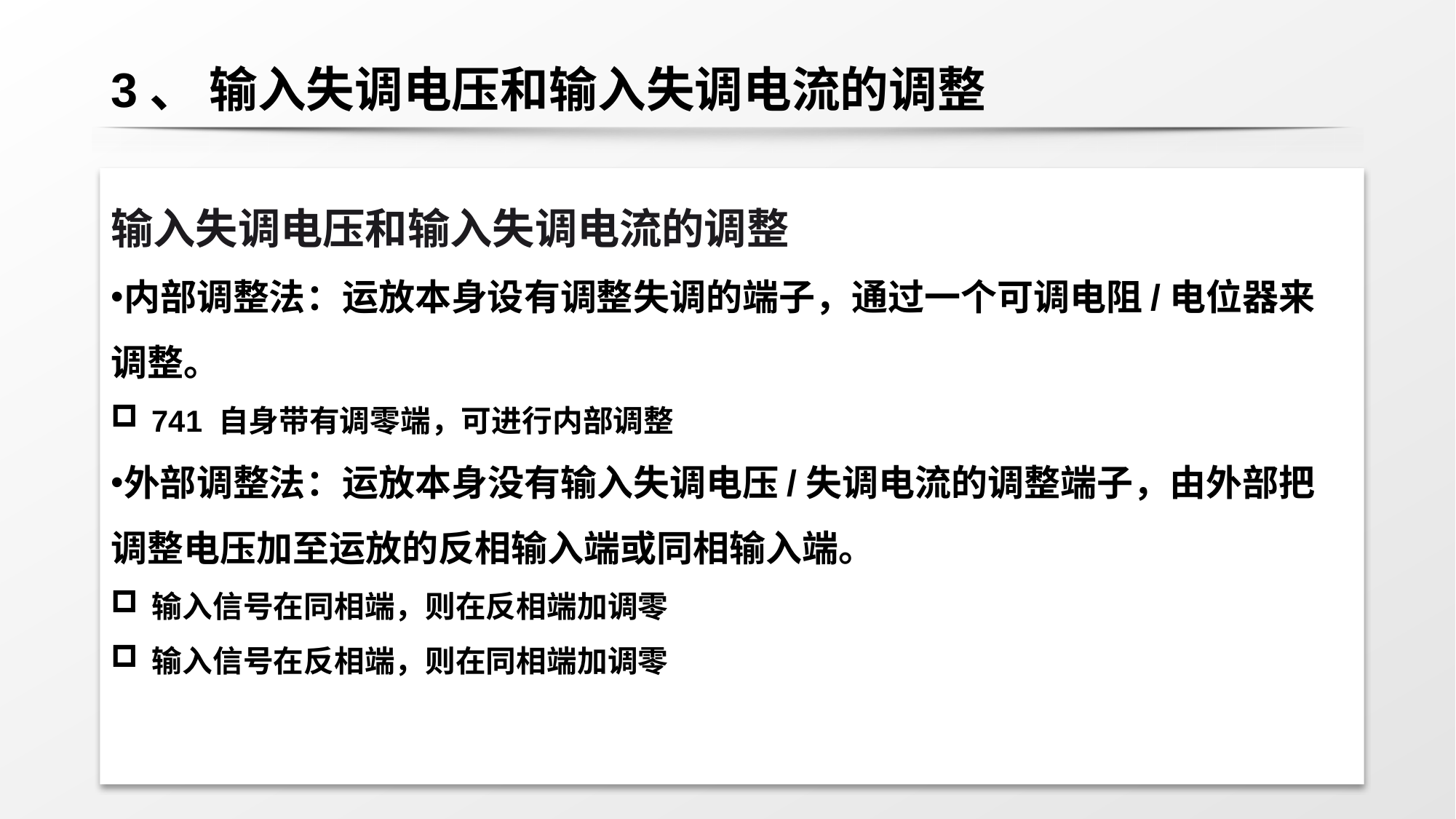

# 3、 输入失调电压和输入失调电流的调整
输入失调电压和输入失调电流的调整
内部调整法：运放本身设有调整失调的端子，通过一个可调电阻/电位器来调整。
741 自身带有调零端，可进行内部调整
外部调整法：运放本身没有输入失调电压/失调电流的调整端子，由外部把调整电压加至运放的反相输入端或同相输入端。
输入信号在同相端，则在反相端加调零
输入信号在反相端，则在同相端加调零